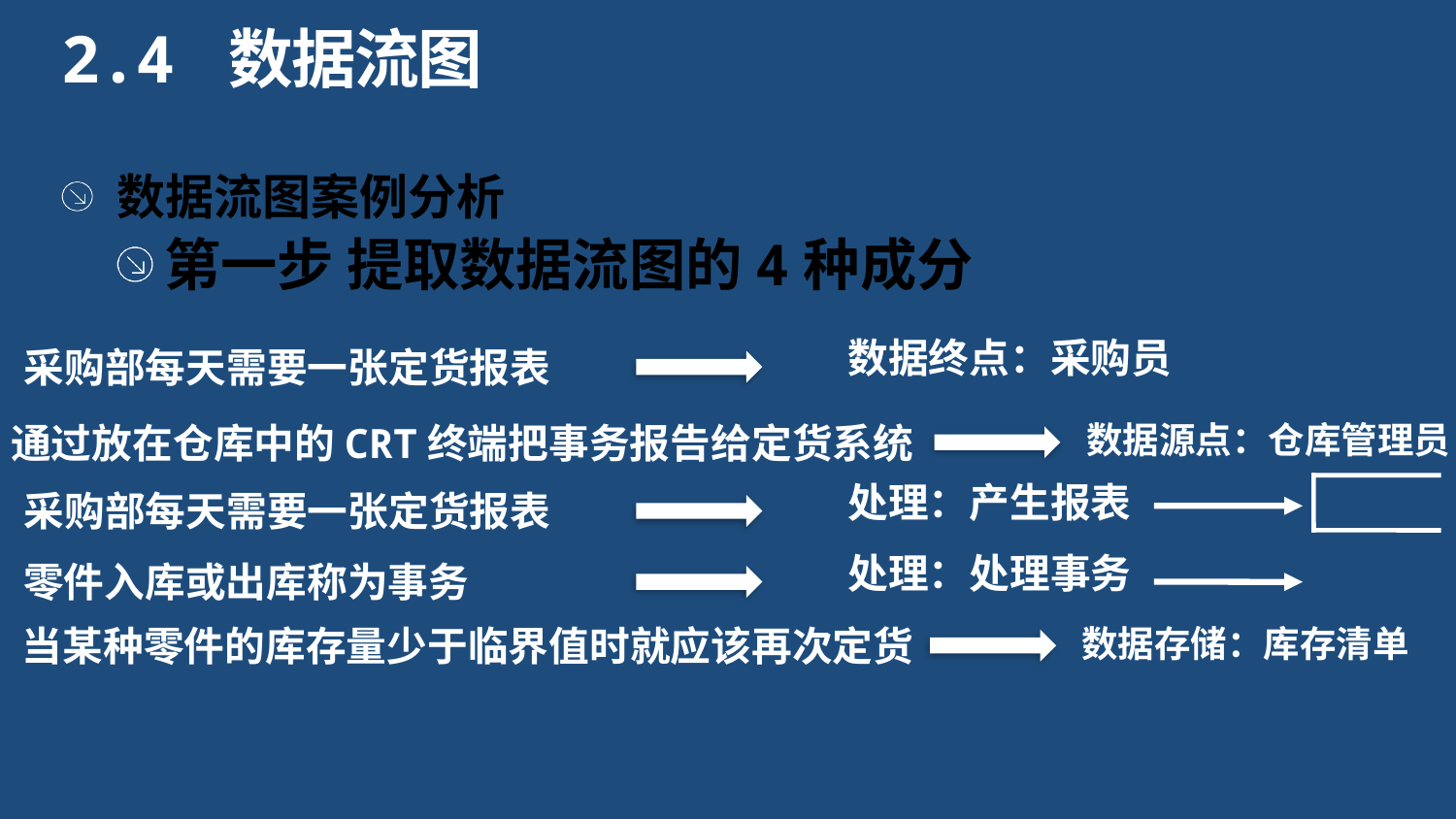

2.4 数据流图
数据流图案例分析
第一步 提取数据流图的4种成分
数据终点：采购员
采购部每天需要一张定货报表

数据源点：仓库管理员
通过放在仓库中的CRT终端把事务报告给定货系统

处理：产生报表

采购部每天需要一张定货报表

处理：处理事务
零件入库或出库称为事务

数据存储：库存清单
当某种零件的库存量少于临界值时就应该再次定货